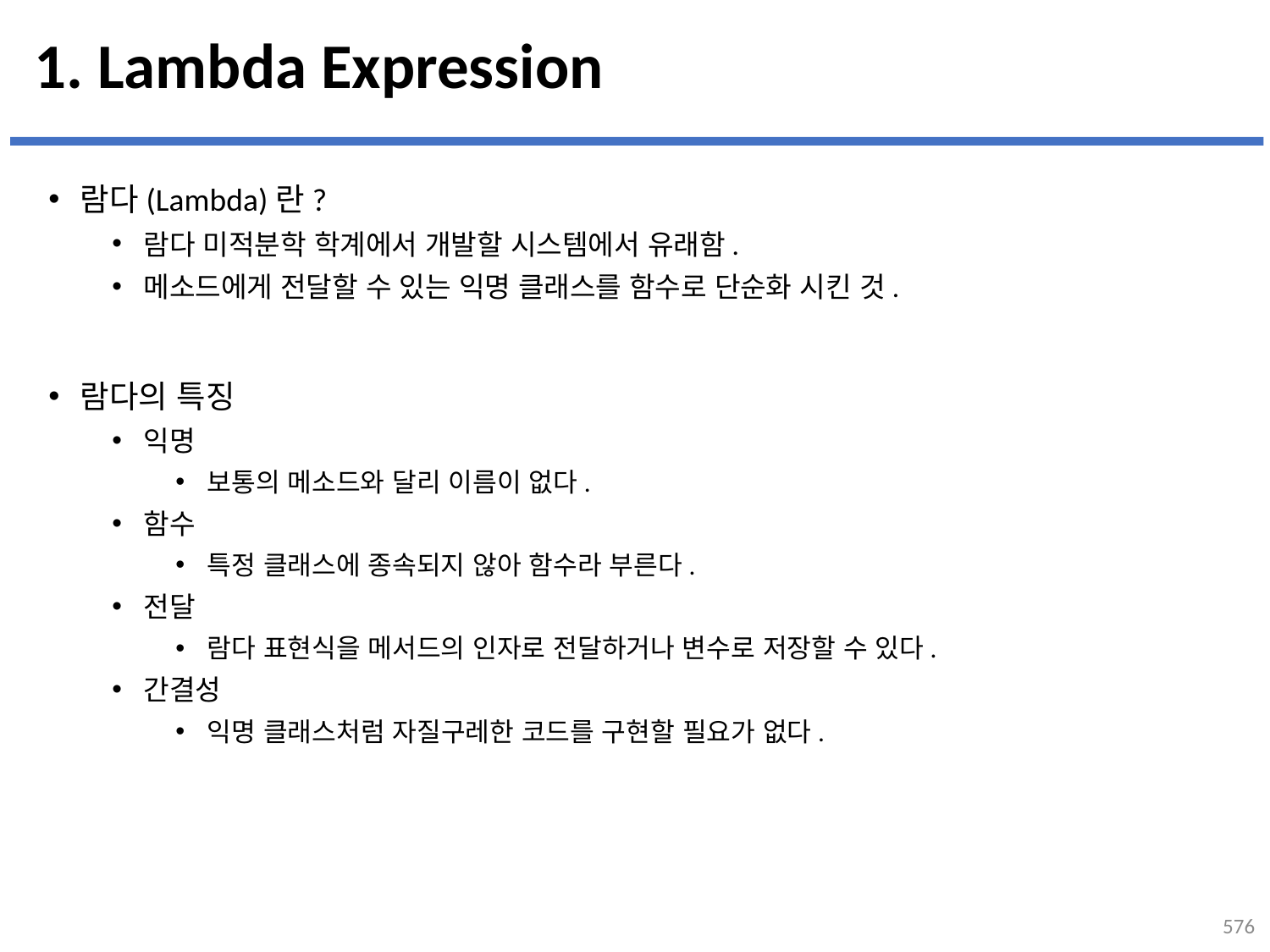

# 1. Lambda Expression
람다(Lambda)란?
람다 미적분학 학계에서 개발할 시스템에서 유래함.
메소드에게 전달할 수 있는 익명 클래스를 함수로 단순화 시킨 것.

람다의 특징
익명
보통의 메소드와 달리 이름이 없다.
함수
특정 클래스에 종속되지 않아 함수라 부른다.
전달
람다 표현식을 메서드의 인자로 전달하거나 변수로 저장할 수 있다.
간결성
익명 클래스처럼 자질구레한 코드를 구현할 필요가 없다.

576